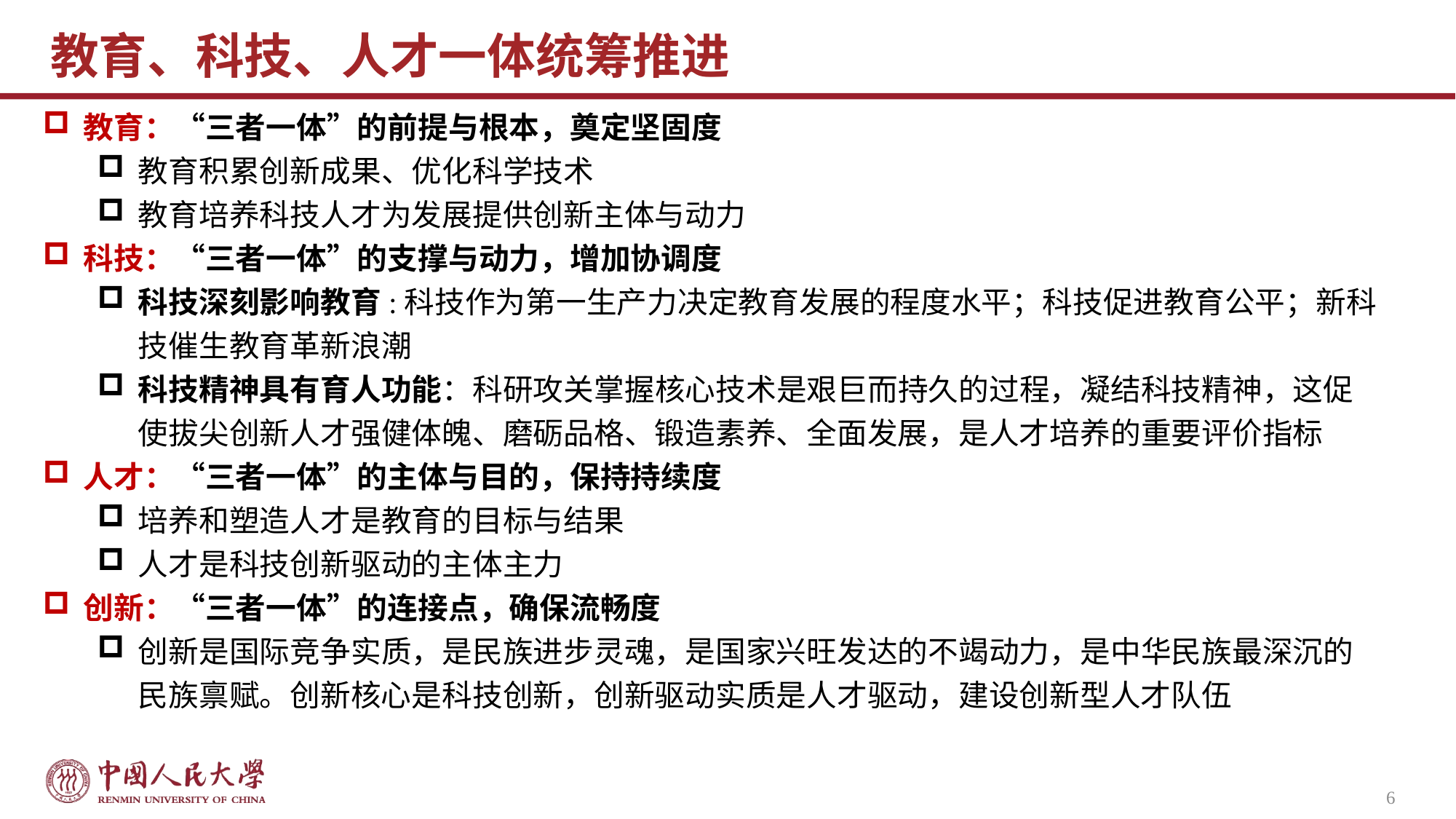

# 教育、科技、人才一体统筹推进
教育：“三者一体”的前提与根本，奠定坚固度
教育积累创新成果、优化科学技术
教育培养科技人才为发展提供创新主体与动力
科技：“三者一体”的支撑与动力，增加协调度
科技深刻影响教育:科技作为第一生产力决定教育发展的程度水平；科技促进教育公平；新科技催生教育革新浪潮
科技精神具有育人功能：科研攻关掌握核心技术是艰巨而持久的过程，凝结科技精神，这促使拔尖创新人才强健体魄、磨砺品格、锻造素养、全面发展，是人才培养的重要评价指标
人才：“三者一体”的主体与目的，保持持续度
培养和塑造人才是教育的目标与结果
人才是科技创新驱动的主体主力
创新：“三者一体”的连接点，确保流畅度
创新是国际竞争实质，是民族进步灵魂，是国家兴旺发达的不竭动力，是中华民族最深沉的民族禀赋。创新核心是科技创新，创新驱动实质是人才驱动，建设创新型人才队伍
6